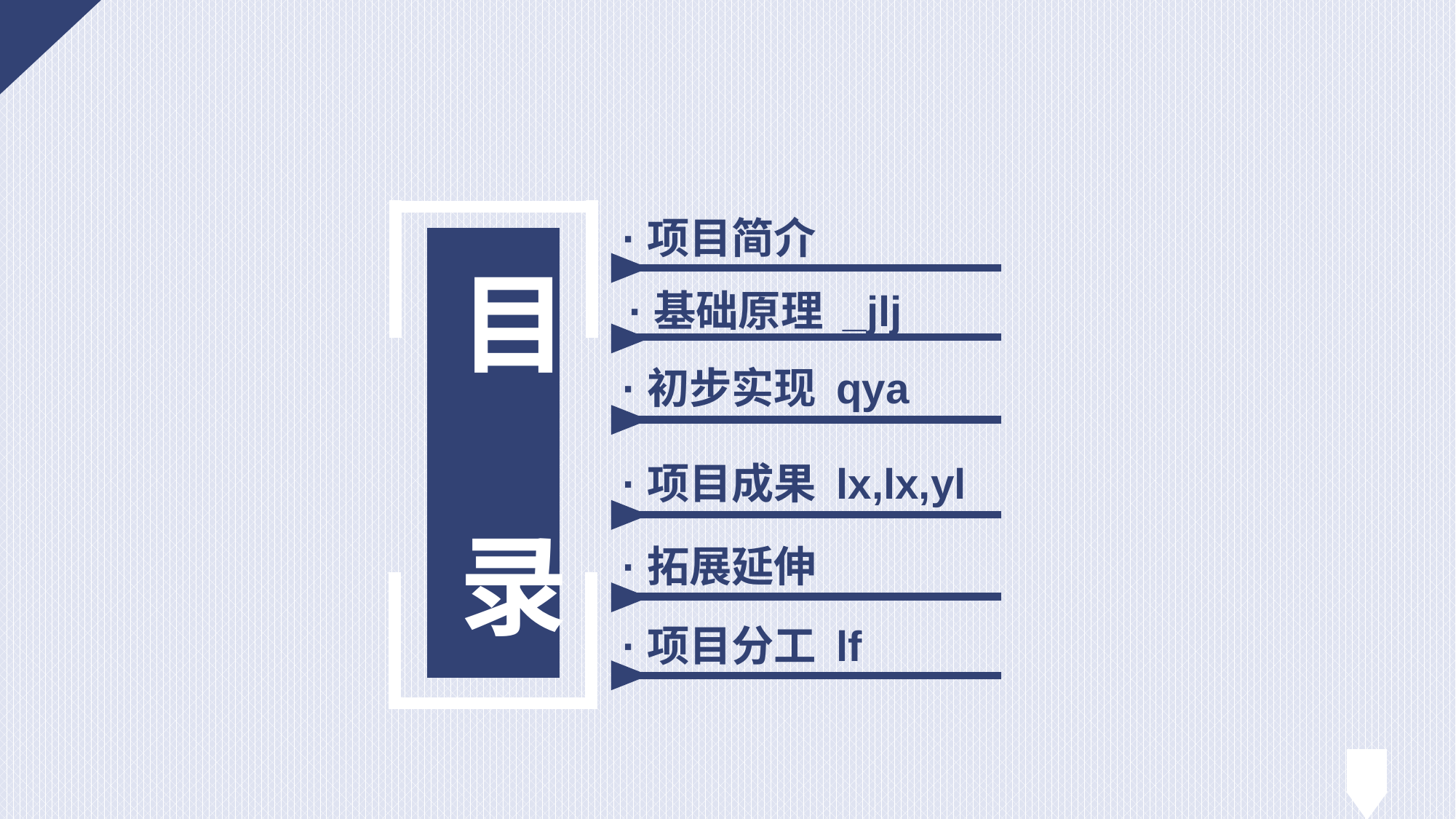

·项目简介

目

录

·基础原理 _jlj

·初步实现 qya

·项目成果 lx,lx,yl

·拓展延伸

·项目分工 lf

3